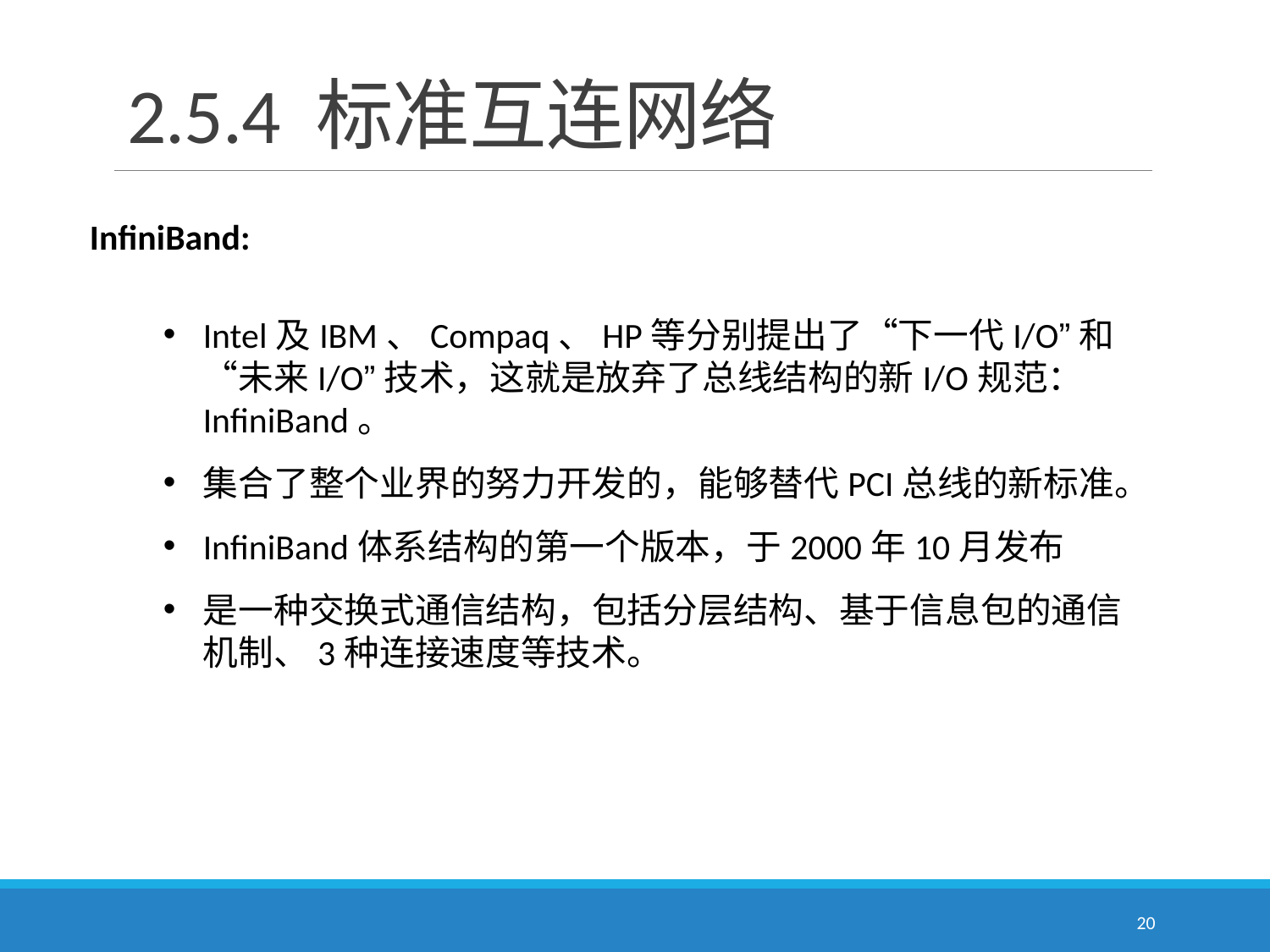

# 2.5.4 标准互连网络
InfiniBand:
Intel及IBM、Compaq、HP等分别提出了“下一代I/O”和“未来I/O”技术，这就是放弃了总线结构的新I/O规范：InfiniBand。
集合了整个业界的努力开发的，能够替代PCI总线的新标准。
InfiniBand体系结构的第一个版本，于2000年10月发布
是一种交换式通信结构，包括分层结构、基于信息包的通信机制、3种连接速度等技术。
20